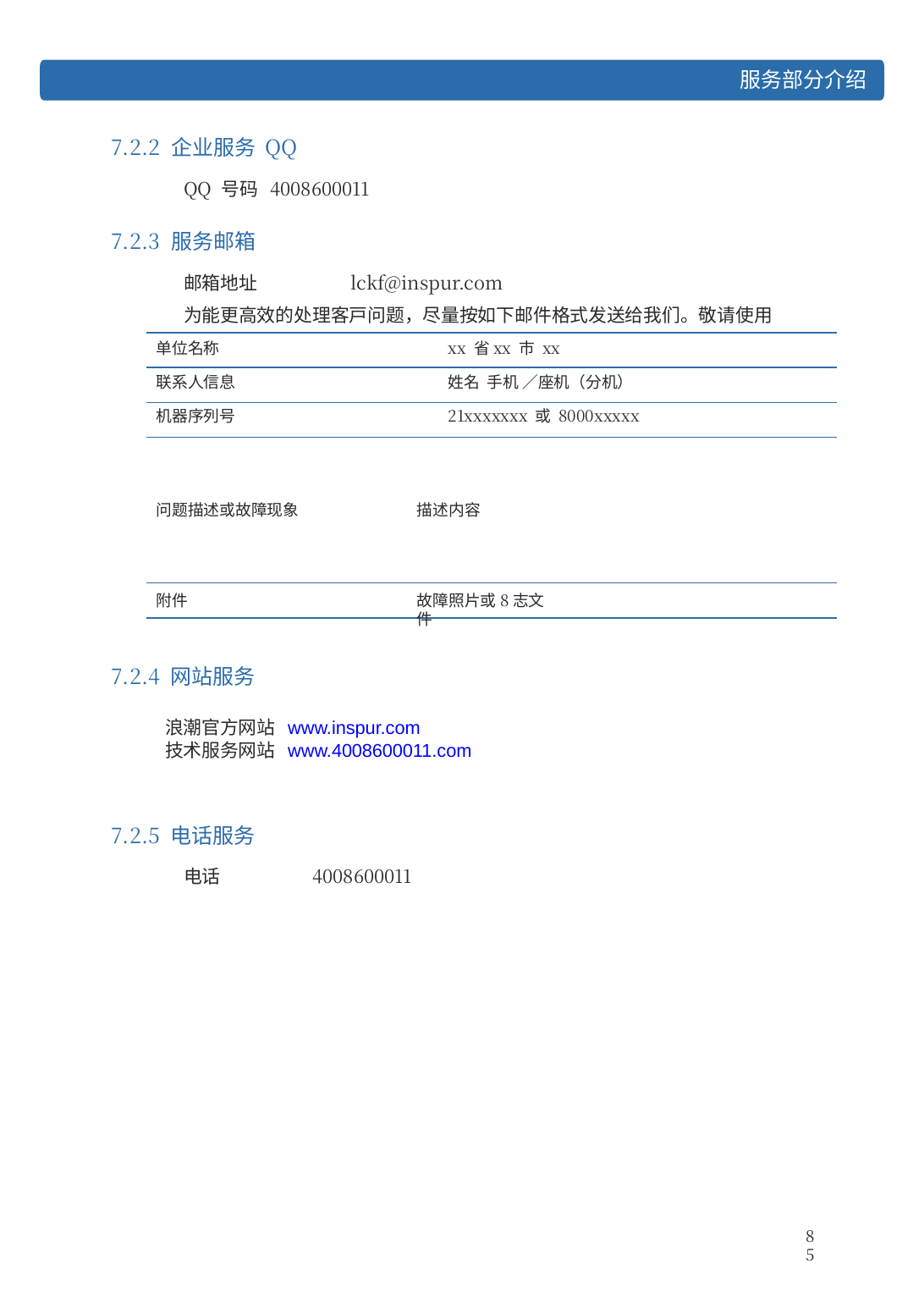

服务部分介绍
7.2.2 企业服务 QQ
QQ 号码  4008600011

7.2.3 服务邮箱
邮箱地址	lckf@inspur.com
为能更高效的处理客户问题，尽量按如下邮件格式发送给我们。敬请使用
单位名称	xx 省xx 市 xx
联系人信息	姓名  手机 ／座机（分机）
机器序列号	21xxxxxxx 或 8000xxxxx

问题描述或故障现象
描述内容

附件
故障照片或8志文件

7.2.4 网站服务

	浪潮官方网站  www.inspur.com
	技术服务网站  www.4008600011.com

7.2.5 电话服务
电话	4008600011
85